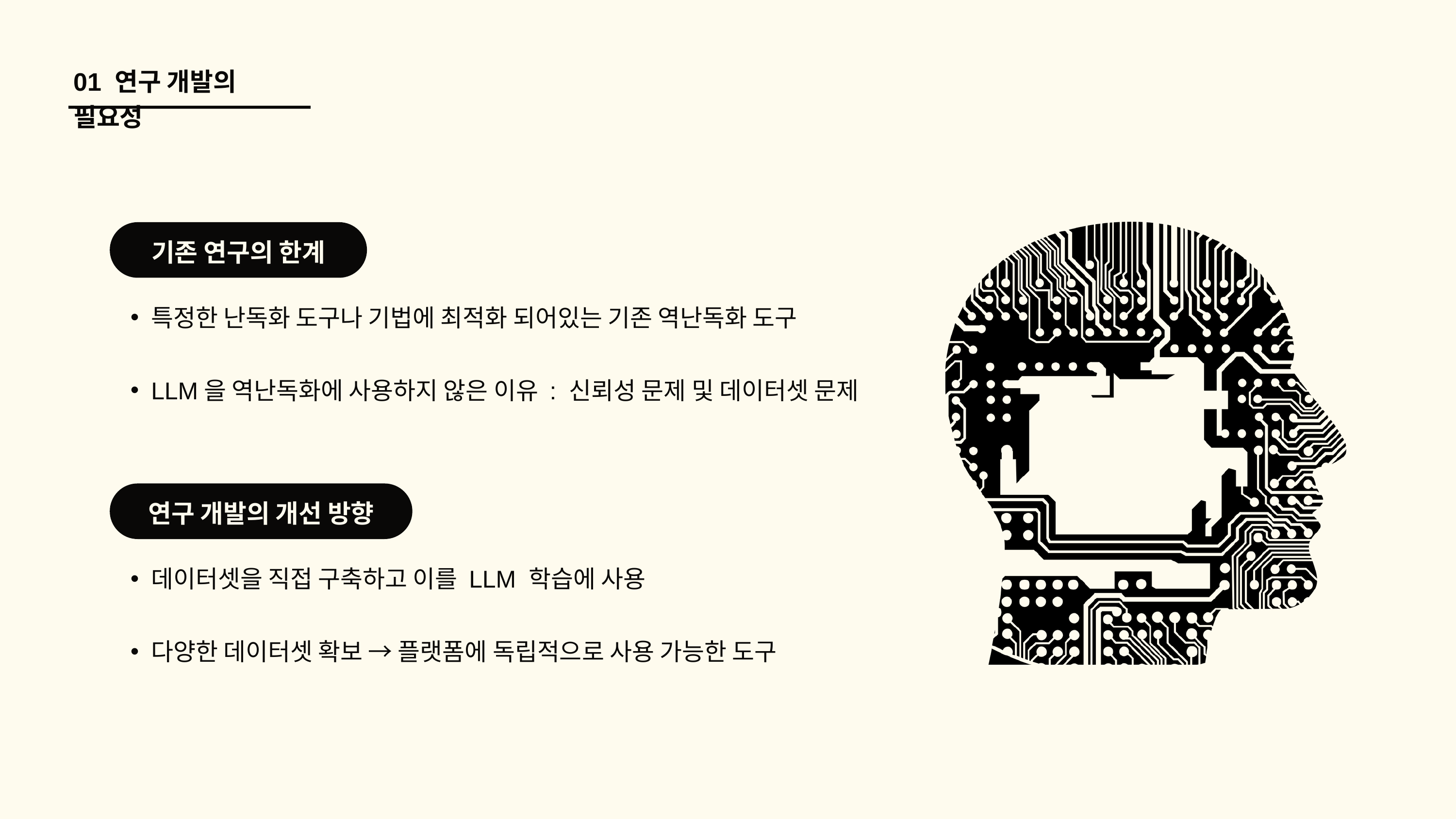

01 연구 개발의 필요성

기존 연구의 한계
특정한 난독화 도구나 기법에 최적화 되어있는 기존 역난독화 도구

LLM을 역난독화에 사용하지 않은 이유 : 신뢰성 문제 및 데이터셋 문제

연구 개발의 개선 방향
데이터셋을 직접 구축하고 이를 LLM 학습에 사용

다양한 데이터셋 확보 → 플랫폼에 독립적으로 사용 가능한 도구